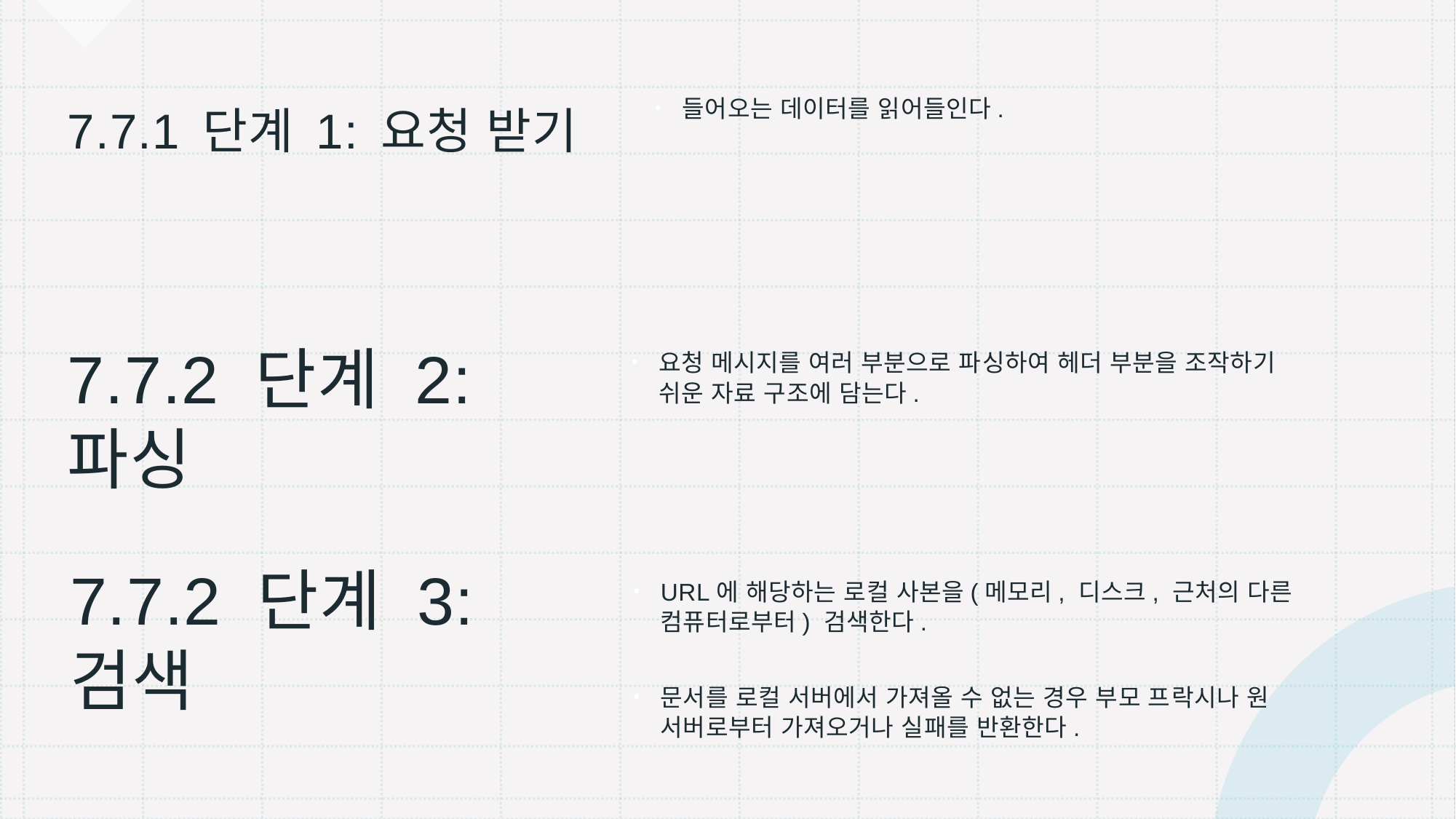

들어오는 데이터를 읽어들인다.

# 7.7.1 단계 1: 요청 받기
요청 메시지를 여러 부분으로 파싱하여 헤더 부분을 조작하기 쉬운 자료 구조에 담는다.
7.7.2 단계 2: 파싱
7.7.2 단계 3: 검색
URL에 해당하는 로컬 사본을(메모리, 디스크, 근처의 다른 컴퓨터로부터) 검색한다.

문서를 로컬 서버에서 가져올 수 없는 경우 부모 프락시나 원 서버로부터 가져오거나 실패를 반환한다.